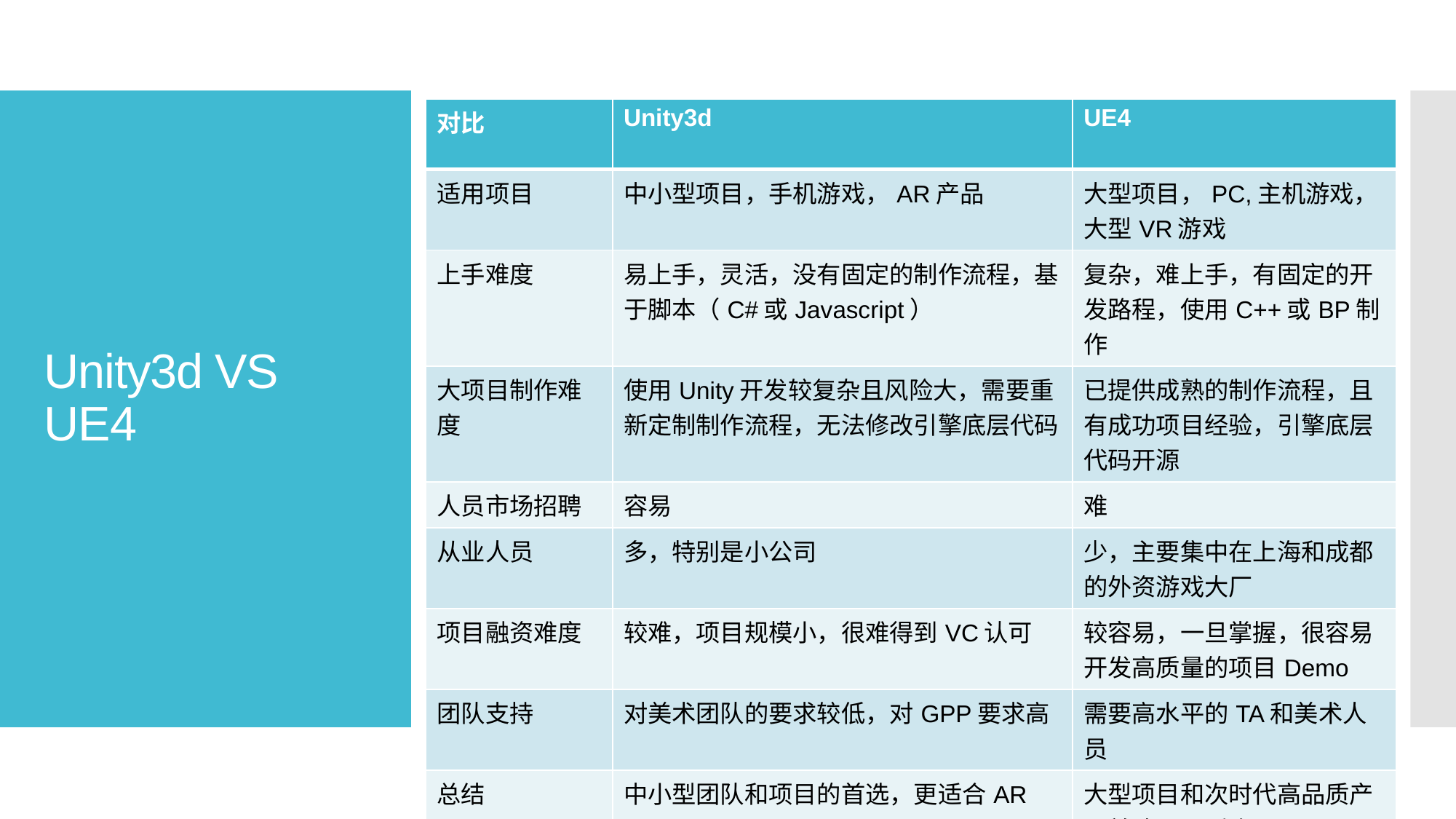

| 对比 | Unity3d | UE4 |
| --- | --- | --- |
| 适用项目 | 中小型项目，手机游戏，AR产品 | 大型项目，PC,主机游戏，大型VR游戏 |
| 上手难度 | 易上手，灵活，没有固定的制作流程，基于脚本（C#或Javascript） | 复杂，难上手，有固定的开发路程，使用C++或BP制作 |
| 大项目制作难度 | 使用Unity开发较复杂且风险大，需要重新定制制作流程，无法修改引擎底层代码 | 已提供成熟的制作流程，且有成功项目经验，引擎底层代码开源 |
| 人员市场招聘 | 容易 | 难 |
| 从业人员 | 多，特别是小公司 | 少，主要集中在上海和成都的外资游戏大厂 |
| 项目融资难度 | 较难，项目规模小，很难得到VC认可 | 较容易，一旦掌握，很容易开发高质量的项目Demo |
| 团队支持 | 对美术团队的要求较低，对GPP要求高 | 需要高水平的TA和美术人员 |
| 总结 | 中小型团队和项目的首选，更适合AR | 大型项目和次时代高品质产品首选，更适合VR |
Unity3d VS UE4